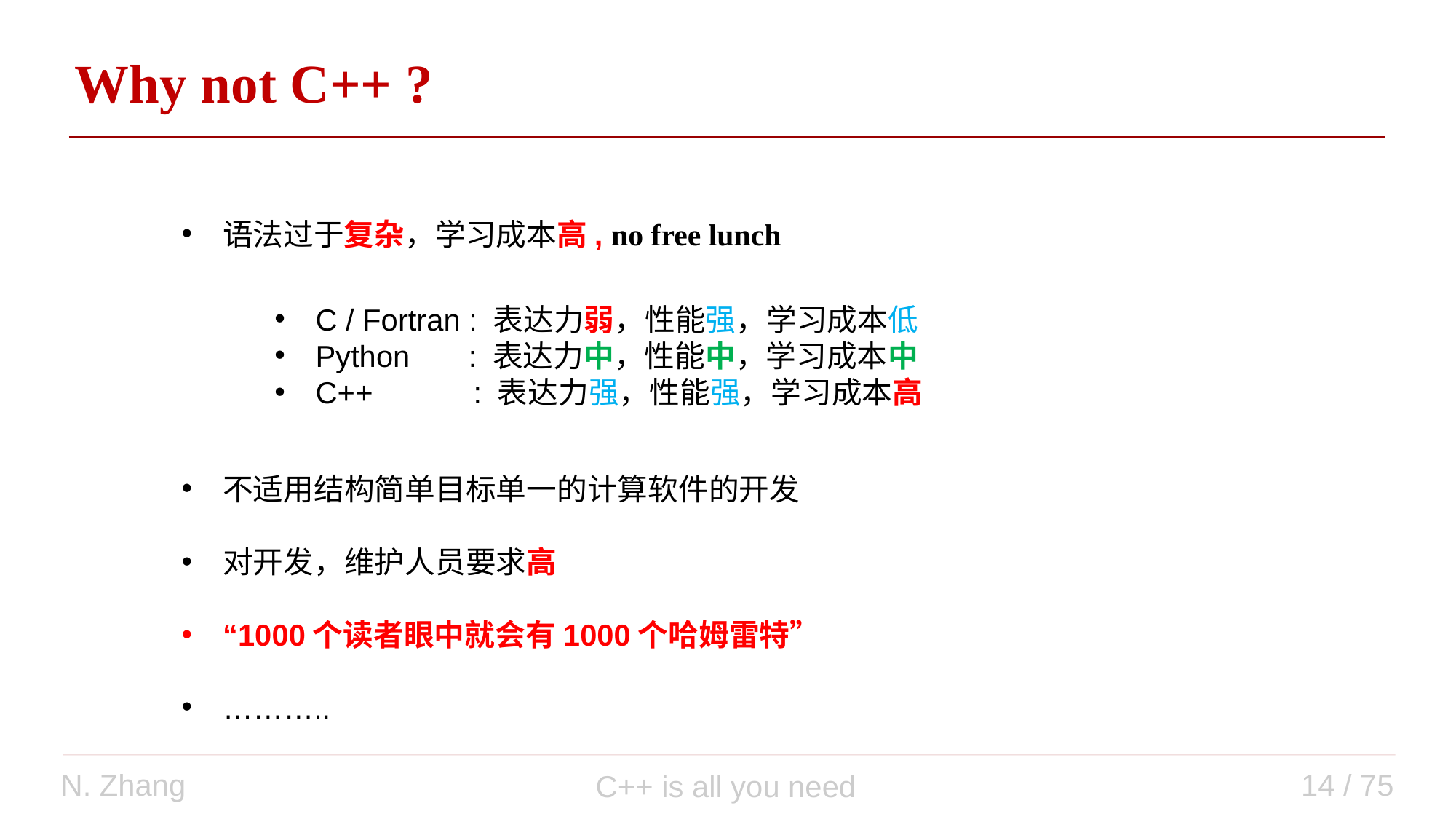

Why not C++ ?
语法过于复杂，学习成本高, no free lunch

不适用结构简单目标单一的计算软件的开发

对开发，维护人员要求高

“1000个读者眼中就会有1000个哈姆雷特”

………..

C / Fortran : 表达力弱，性能强，学习成本低
Python       : 表达力中，性能中，学习成本中
C++            : 表达力强，性能强，学习成本高
N. Zhang
14 / 75
C++ is all you need